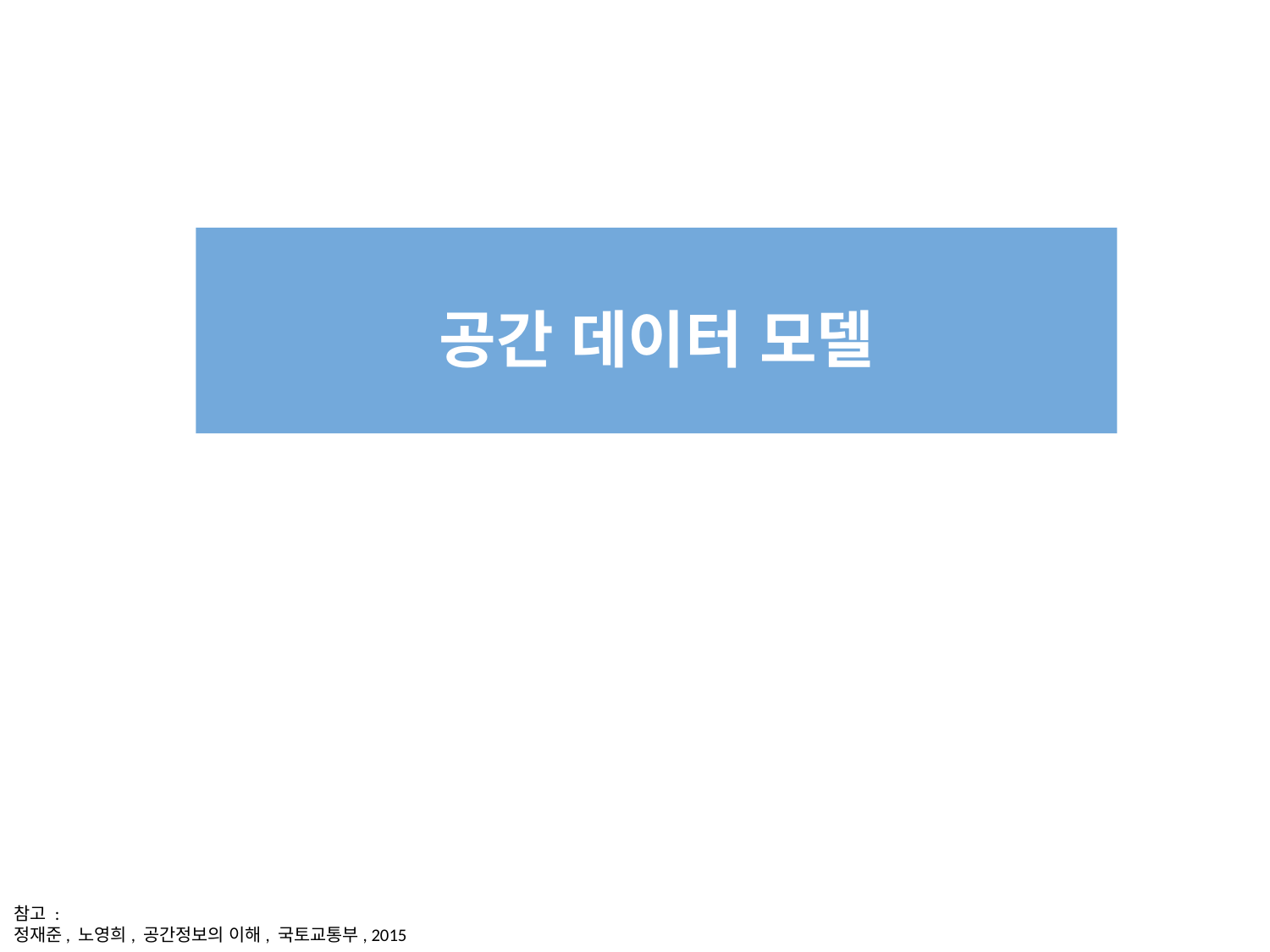

공간 데이터 모델
참고 :
정재준, 노영희, 공간정보의 이해, 국토교통부, 2015